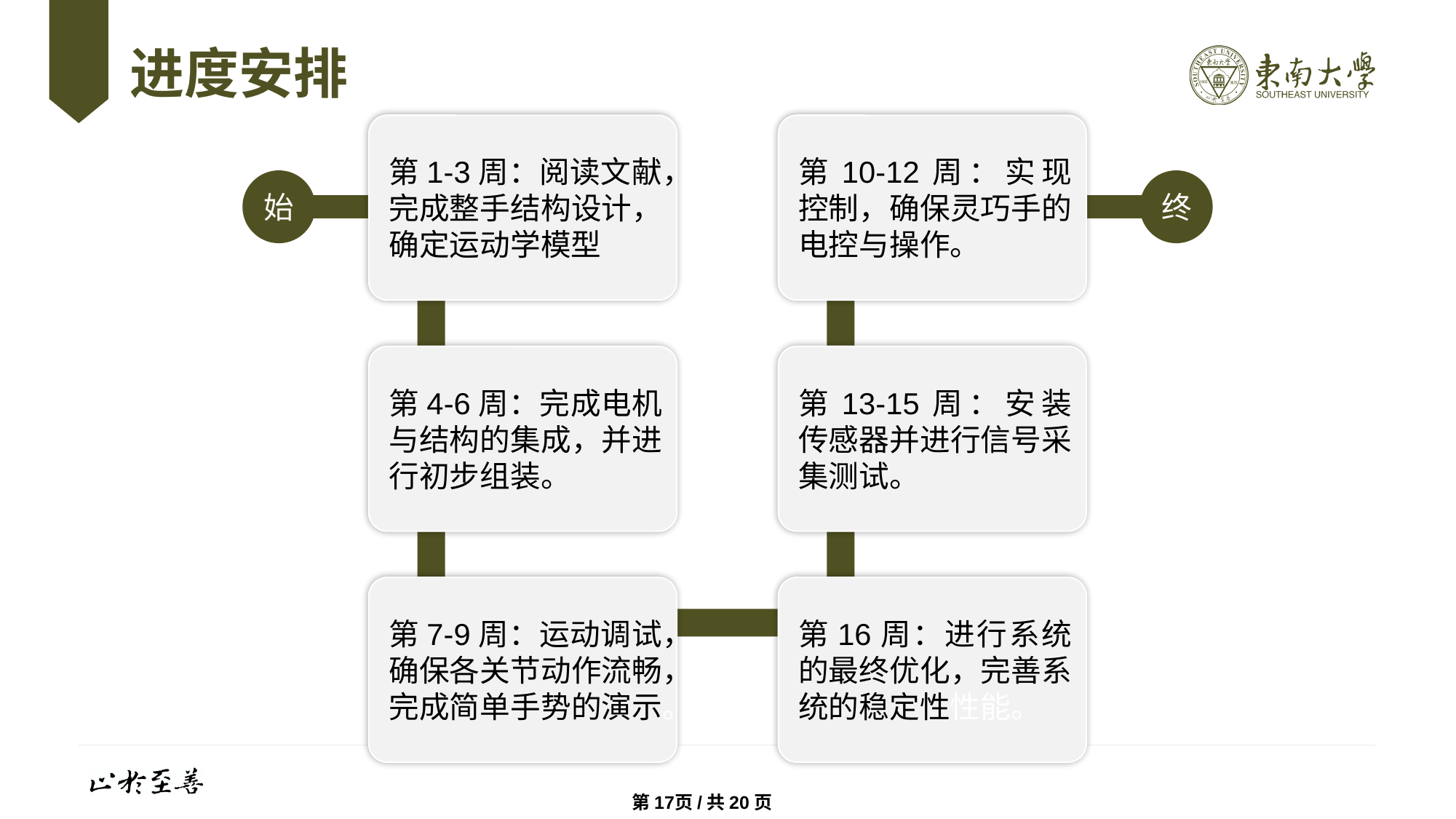

# 进度安排
第1-3周：阅读文献，完成整手结构设计，确定运动学模型
第4-6周：完成电机与结构的集成，并进行初步组装。
第7-9周：运动调试，确保各关节动作流畅，完成简单手势的演示。
第16周：进行系统的最终优化，完善系统的稳定性性能。
第13-15周：安装传感器并进行信号采集测试。
第10-12周：实现控制，确保灵巧手的电控与操作。
终
始
第17页/共20页